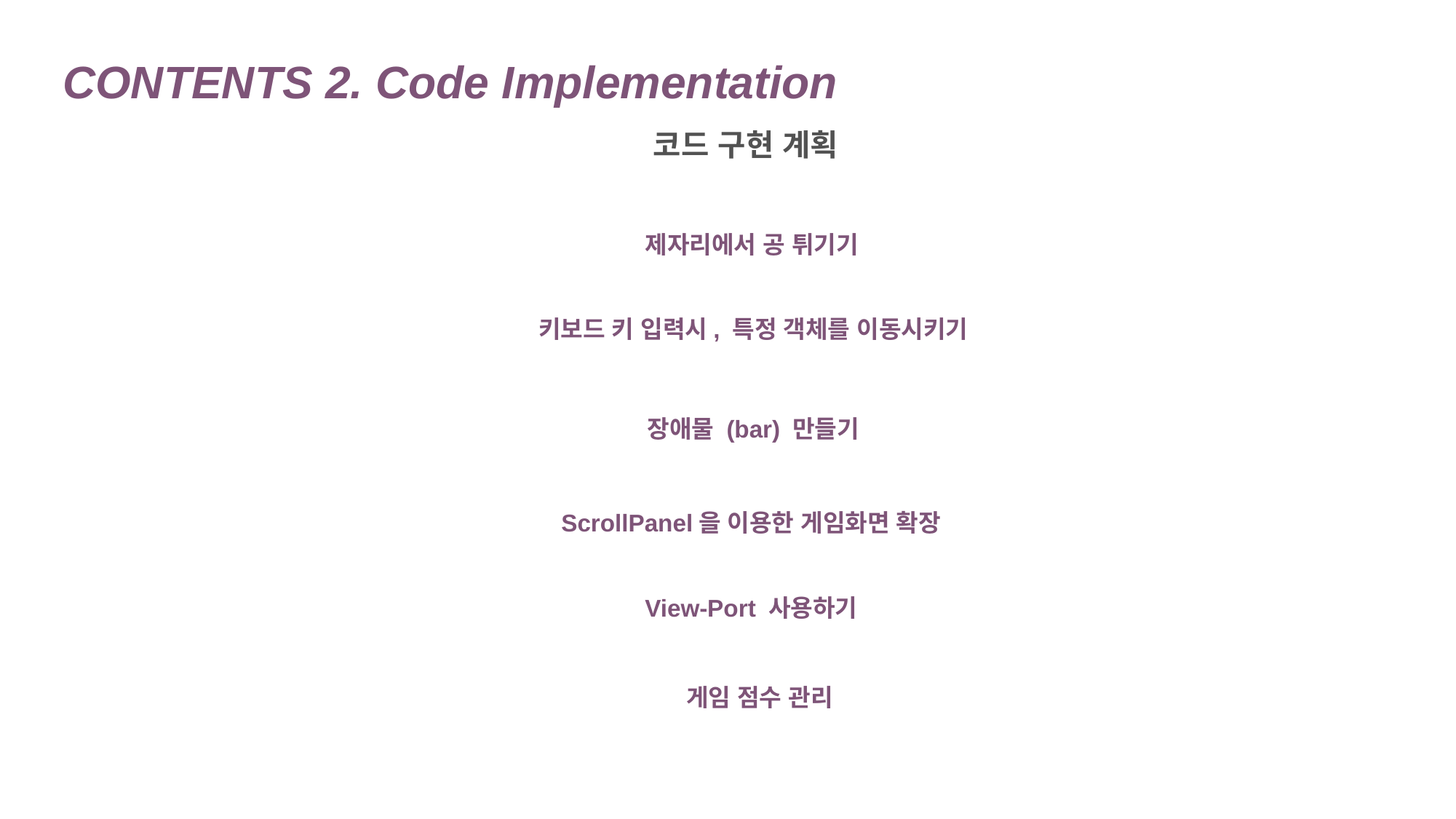

CONTENTS 2. Code Implementation
코드 구현 계획
 제자리에서 공 튀기기
 키보드 키 입력시, 특정 객체를 이동시키기
 장애물 (bar) 만들기
 ScrollPanel을 이용한 게임화면 확장
 View-Port 사용하기
 게임 점수 관리